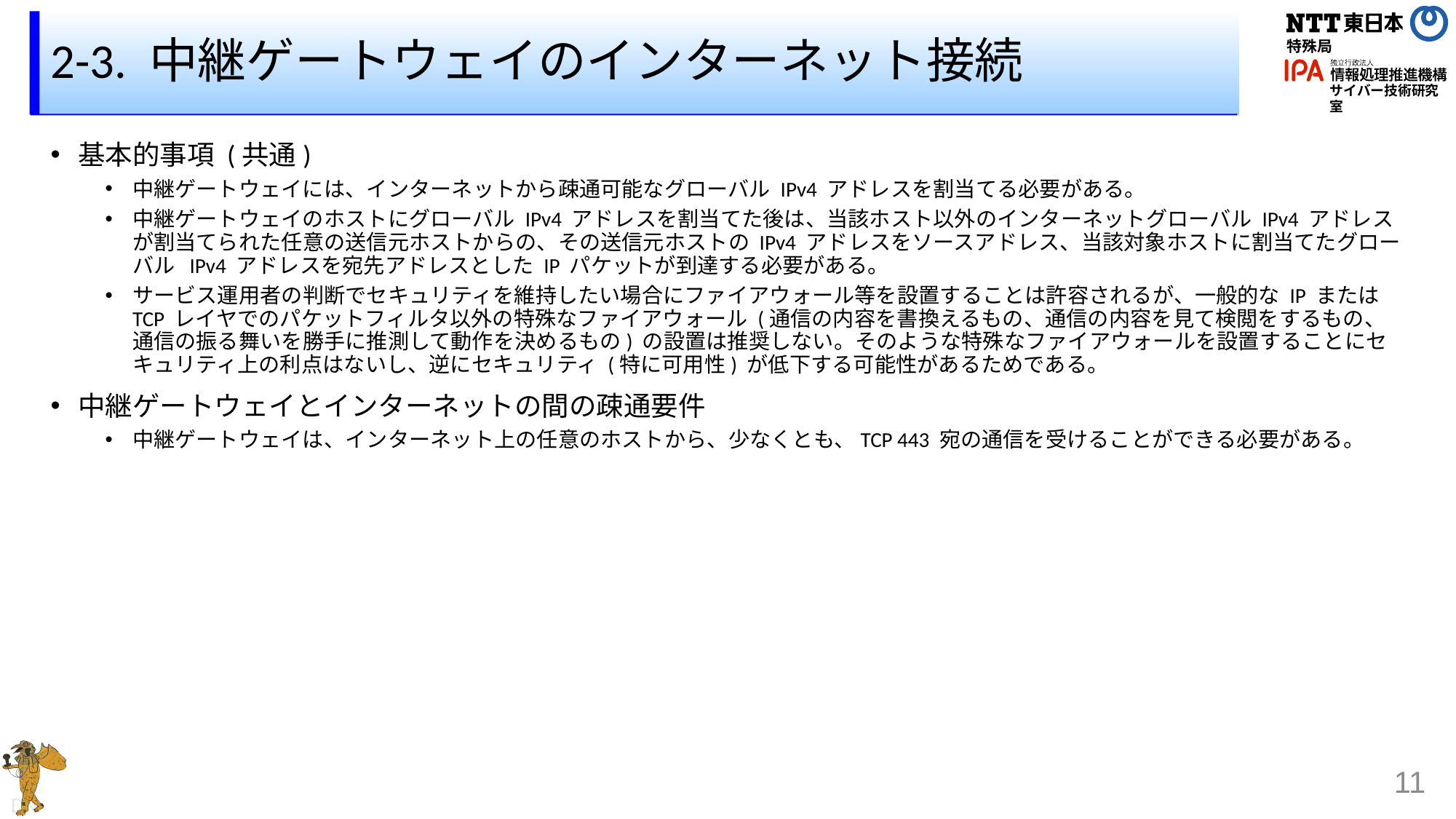

# 2-3. 中継ゲートウェイのインターネット接続
基本的事項 (共通)
中継ゲートウェイには、インターネットから疎通可能なグローバル IPv4 アドレスを割当てる必要がある。
中継ゲートウェイのホストにグローバル IPv4 アドレスを割当てた後は、当該ホスト以外のインターネットグローバル IPv4 アドレスが割当てられた任意の送信元ホストからの、その送信元ホストの IPv4 アドレスをソースアドレス、当該対象ホストに割当てたグローバル  IPv4 アドレスを宛先アドレスとした IP パケットが到達する必要がある。
サービス運用者の判断でセキュリティを維持したい場合にファイアウォール等を設置することは許容されるが、一般的な IP または TCP レイヤでのパケットフィルタ以外の特殊なファイアウォール (通信の内容を書換えるもの、通信の内容を見て検閲をするもの、通信の振る舞いを勝手に推測して動作を決めるもの) の設置は推奨しない。そのような特殊なファイアウォールを設置することにセキュリティ上の利点はないし、逆にセキュリティ (特に可用性) が低下する可能性があるためである。
中継ゲートウェイとインターネットの間の疎通要件
中継ゲートウェイは、インターネット上の任意のホストから、少なくとも、TCP 443 宛の通信を受けることができる必要がある。

11